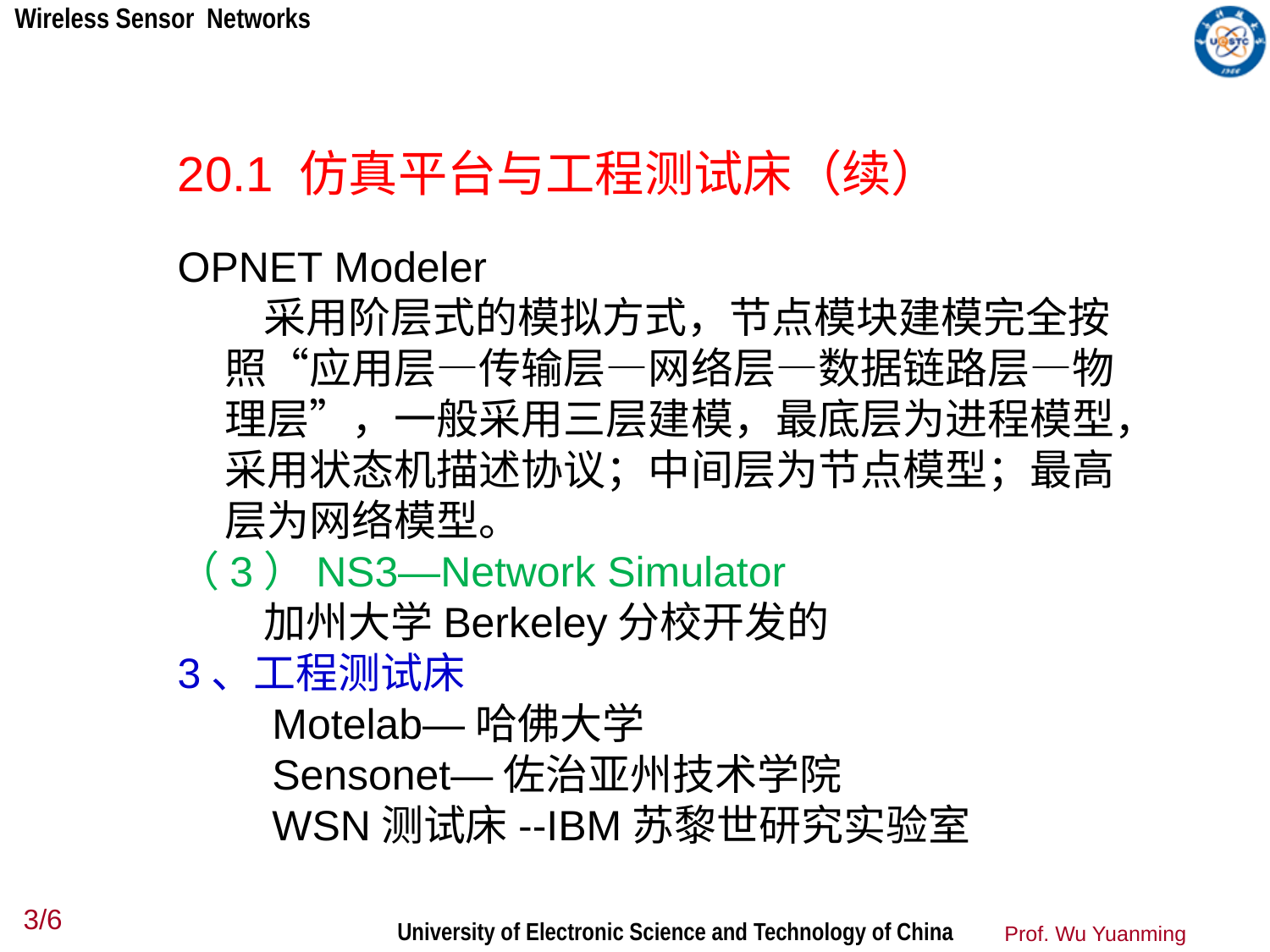

20.1 仿真平台与工程测试床（续）

OPNET Modeler
        采用阶层式的模拟方式，节点模块建模完全按照“应用层—传输层—网络层—数据链路层—物理层”，一般采用三层建模，最底层为进程模型，采用状态机描述协议；中间层为节点模型；最高层为网络模型。
（3）NS3—Network Simulator
        加州大学Berkeley分校开发的
3、工程测试床
        Motelab—哈佛大学
        Sensonet—佐治亚州技术学院
        WSN测试床--IBM苏黎世研究实验室
3/6
Prof. Wu Yuanming